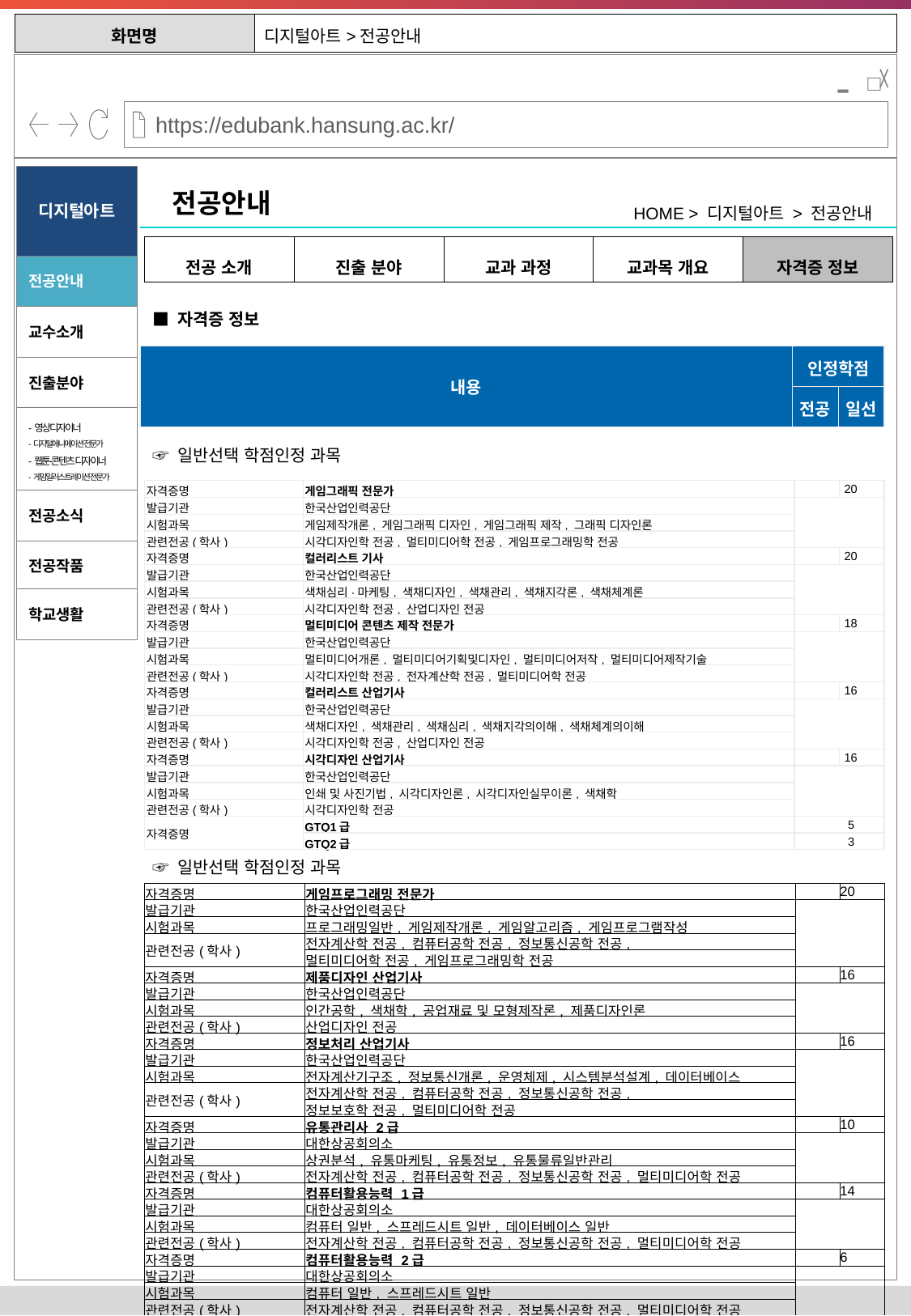

| 화면명 | 디지털아트>전공안내 |
| --- | --- |
-
디지털아트
전공안내
HOME > 디지털아트 > 전공안내
| 전공 소개 | 진출 분야 | 교과 과정 | 교과목 개요 | 자격증 정보 |
| --- | --- | --- | --- | --- |
전공안내
■ 자격증 정보
교수소개
| 내용 | 인정학점 |  |
| --- | --- | --- |
|  | 전공 | 일선 |
진출분야
-영상디자이너
-디지털애니메이션 전문가
-웹툰∙콘텐츠 디자이너
-게임일러스트레이션 전문가
☞ 일반선택 학점인정 과목
| 자격증명 | 게임그래픽 전문가 |  | 20 |
| --- | --- | --- | --- |
| 발급기관 | 한국산업인력공단 |  |  |
| 시험과목 | 게임제작개론, 게임그래픽 디자인, 게임그래픽 제작, 그래픽 디자인론 |  |  |
| 관련전공(학사) | 시각디자인학 전공, 멀티미디어학 전공, 게임프로그래밍학 전공 |  |  |
| 자격증명 | 컬러리스트 기사 |  | 20 |
| 발급기관 | 한국산업인력공단 |  |  |
| 시험과목 | 색채심리·마케팅, 색채디자인, 색채관리, 색채지각론, 색채체계론 |  |  |
| 관련전공(학사) | 시각디자인학 전공, 산업디자인 전공 |  |  |
| 자격증명 | 멀티미디어 콘텐츠 제작 전문가 |  | 18 |
| 발급기관 | 한국산업인력공단 |  |  |
| 시험과목 | 멀티미디어개론, 멀티미디어기획및디자인, 멀티미디어저작, 멀티미디어제작기술 |  |  |
| 관련전공(학사) | 시각디자인학 전공, 전자계산학 전공, 멀티미디어학 전공 |  |  |
| 자격증명 | 컬러리스트 산업기사 |  | 16 |
| 발급기관 | 한국산업인력공단 |  |  |
| 시험과목 | 색채디자인, 색채관리, 색채심리, 색채지각의이해, 색채체계의이해 |  |  |
| 관련전공(학사) | 시각디자인학 전공, 산업디자인 전공 |  |  |
| 자격증명 | 시각디자인 산업기사 |  | 16 |
| 발급기관 | 한국산업인력공단 |  |  |
| 시험과목 | 인쇄 및 사진기법, 시각디자인론, 시각디자인실무이론, 색채학 |  |  |
| 관련전공(학사) | 시각디자인학 전공 |  |  |
| 자격증명 | GTQ1급 | 5 |  |
|  | GTQ2급 | 3 |  |
전공소식
전공작품
학교생활
☞ 일반선택 학점인정 과목
| 자격증명 | 게임프로그래밍 전문가 |  | 20 |
| --- | --- | --- | --- |
| 발급기관 | 한국산업인력공단 |  |  |
| 시험과목 | 프로그래밍일반, 게임제작개론, 게임알고리즘, 게임프로그램작성 |  |  |
| 관련전공(학사) | 전자계산학 전공, 컴퓨터공학 전공, 정보통신공학 전공, |  |  |
|  | 멀티미디어학 전공, 게임프로그래밍학 전공 |  |  |
| 자격증명 | 제품디자인 산업기사 |  | 16 |
| 발급기관 | 한국산업인력공단 |  |  |
| 시험과목 | 인간공학, 색채학, 공업재료 및 모형제작론, 제품디자인론 |  |  |
| 관련전공(학사) | 산업디자인 전공 |  |  |
| 자격증명 | 정보처리 산업기사 |  | 16 |
| 발급기관 | 한국산업인력공단 |  |  |
| 시험과목 | 전자계산기구조, 정보통신개론, 운영체제, 시스템분석설계, 데이터베이스 |  |  |
| 관련전공(학사) | 전자계산학 전공, 컴퓨터공학 전공, 정보통신공학 전공, |  |  |
|  | 정보보호학 전공, 멀티미디어학 전공 |  |  |
| 자격증명 | 유통관리사 2급 |  | 10 |
| 발급기관 | 대한상공회의소 |  |  |
| 시험과목 | 상권분석, 유통마케팅, 유통정보, 유통물류일반관리 |  |  |
| 관련전공(학사) | 전자계산학 전공, 컴퓨터공학 전공, 정보통신공학 전공, 멀티미디어학 전공 |  |  |
| 자격증명 | 컴퓨터활용능력 1급 |  | 14 |
| 발급기관 | 대한상공회의소 |  |  |
| 시험과목 | 컴퓨터 일반, 스프레드시트 일반, 데이터베이스 일반 |  |  |
| 관련전공(학사) | 전자계산학 전공, 컴퓨터공학 전공, 정보통신공학 전공, 멀티미디어학 전공 |  |  |
| 자격증명 | 컴퓨터활용능력 2급 |  | 6 |
| 발급기관 | 대한상공회의소 |  |  |
| 시험과목 | 컴퓨터 일반, 스프레드시트 일반 |  |  |
| 관련전공(학사) | 전자계산학 전공, 컴퓨터공학 전공, 정보통신공학 전공, 멀티미디어학 전공 |  |  |
| 자격증명 | 워드프로세서 1급 |  | 4 |
| 발급기관 | 대한상공회의소 |  |  |
| 시험과목 | PC운영체제, 워드프로세싱 용어 및 기능, PC기본상식 |  |  |
| 관련전공(학사) |  |  |  |
* 학사학위 취득 예정자는 총 3개의 자격증을 학점으로 인정받을 수 있습니다.
단, 전공필수 학점으로 인정되는 자격증은 최대 2개, 일반선택 학점으로 인정되는 자격증은 최대 1개입니다.

*동일직무(대분류-중분류-직무번호 동일)내에 속하는 자격증은 여러 개를 취득하여도 학생이 선택하는 1개의 자격에 대해서만
학점인정이 가능하니 주의하시기 바랍니다.
예) 컴퓨터활용능력과 워드프로세서 1급은 동일직무자격으로 1개만 인정됨.

*자격
학점환산표는 자격 취득 시기 및 학점인정 신청 접수 시기 등에 따라 다르게 계산될 수 있으므로 정확한 인정학점은
국가평생교육진흥원의 공지를 따르시기 바랍니다.

*자격증
취득 후 학점인정신청은 학생 개인별로 진행해야 하며 자세한 내용은 학점은행제 콜센터(1600-0400)에 문의하시기 바랍니다.